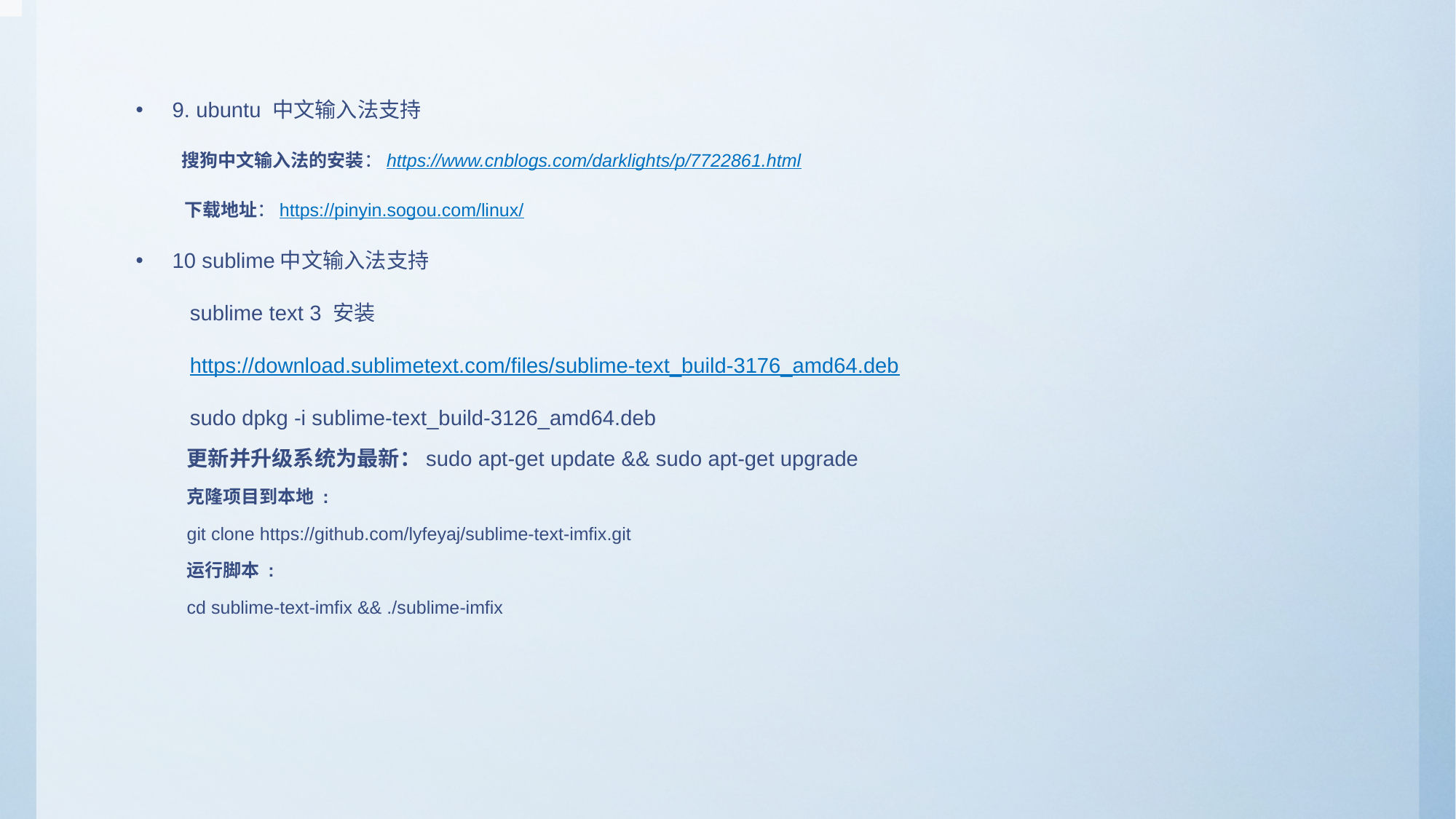

9. ubuntu 中文输入法支持
          搜狗中文输入法的安装：https://www.cnblogs.com/darklights/p/7722861.html
           下载地址：https://pinyin.sogou.com/linux/
10 sublime中文输入法支持
         sublime text 3 安装
         https://download.sublimetext.com/files/sublime-text_build-3176_amd64.deb
         sudo dpkg -i sublime-text_build-3126_amd64.deb
更新并升级系统为最新：sudo apt-get update && sudo apt-get upgrade
克隆项目到本地 :
git clone https://github.com/lyfeyaj/sublime-text-imfix.git
运行脚本 :
cd sublime-text-imfix && ./sublime-imfix